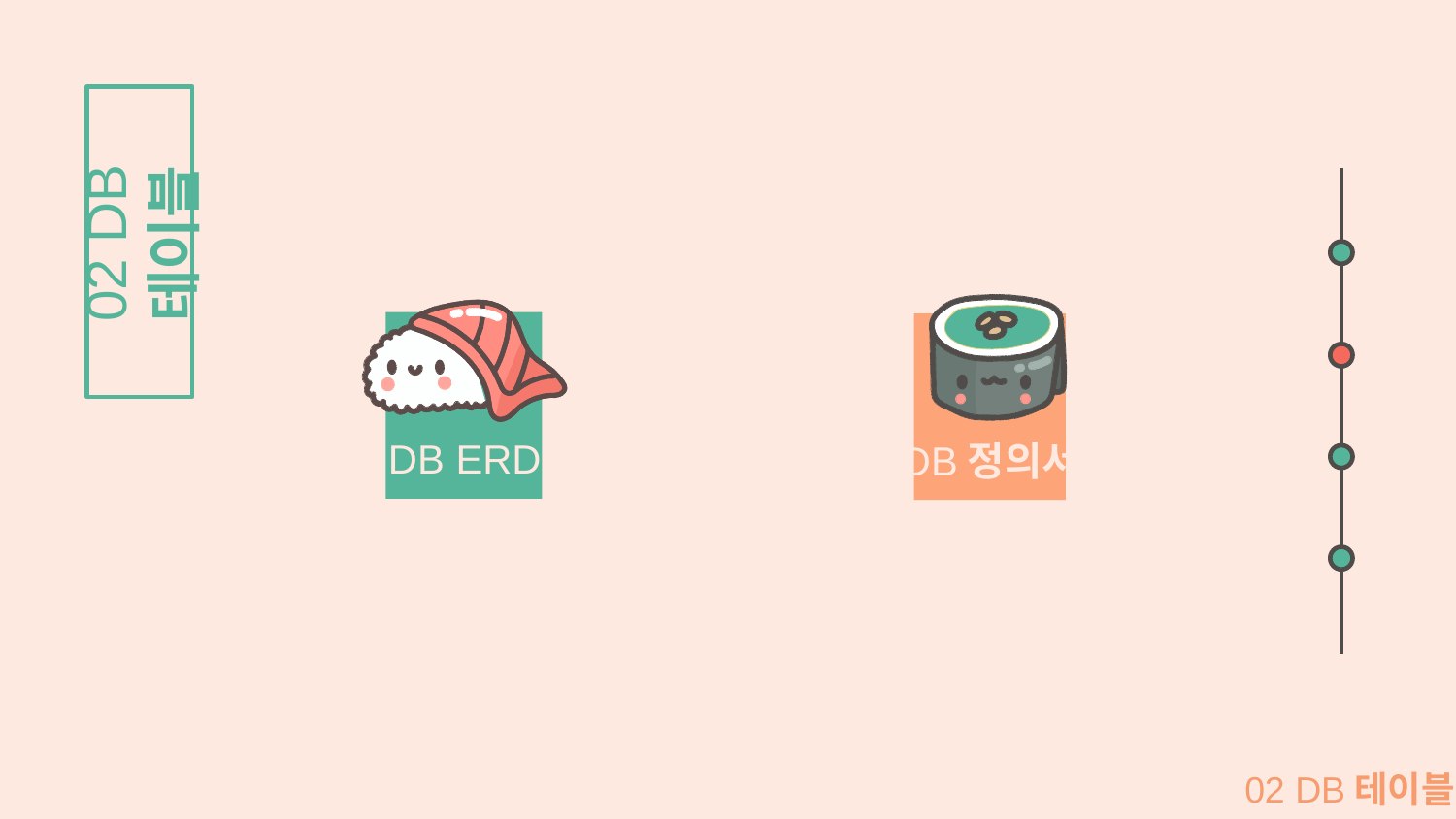

# 02 DB테이블

DB정의서
DB ERD
DB정의서

02 DB테이블